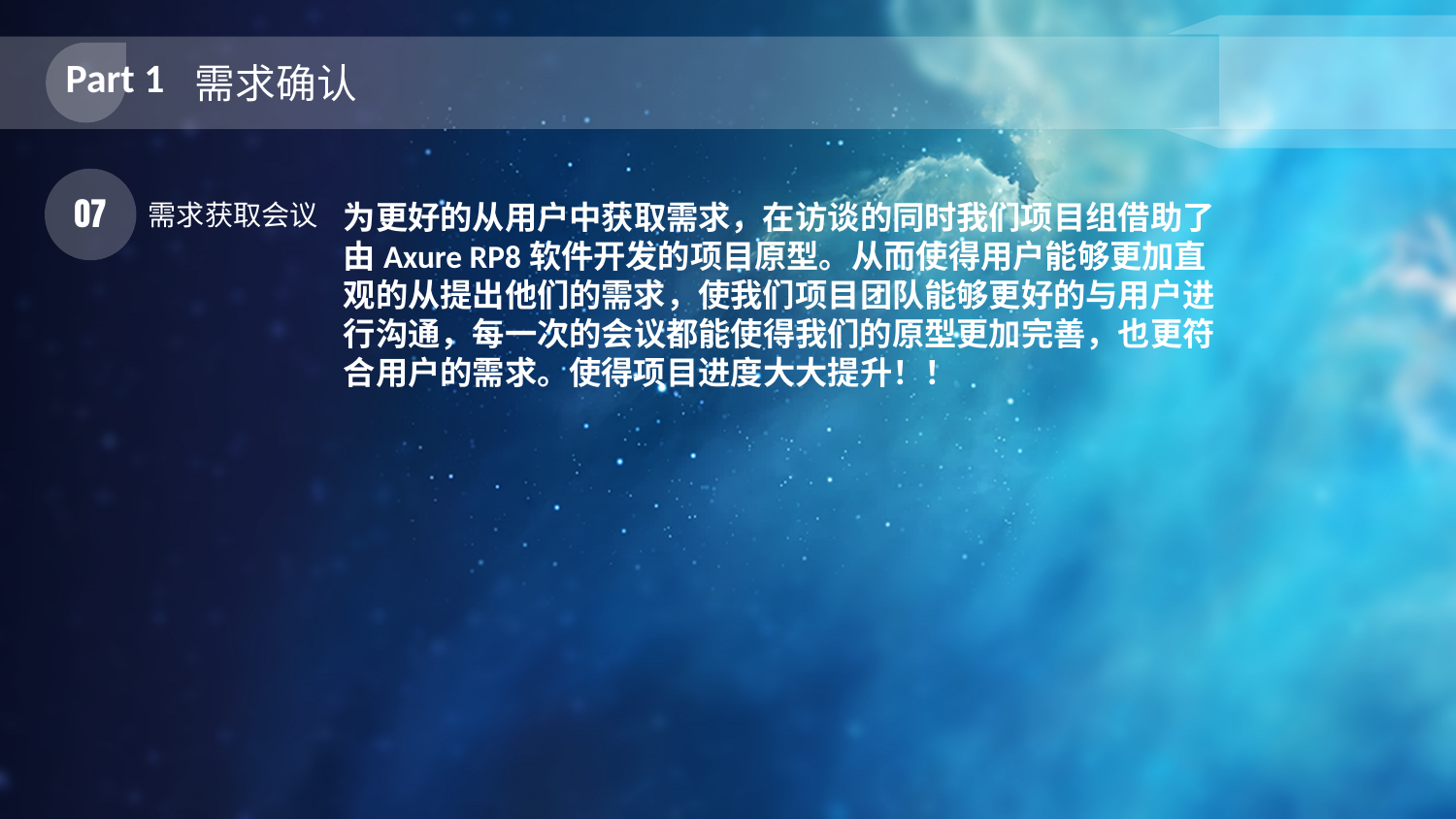

Part 1
需求确认
07
需求获取会议
为更好的从用户中获取需求，在访谈的同时我们项目组借助了由Axure RP8软件开发的项目原型。从而使得用户能够更加直观的从提出他们的需求，使我们项目团队能够更好的与用户进行沟通，每一次的会议都能使得我们的原型更加完善，也更符合用户的需求。使得项目进度大大提升！！